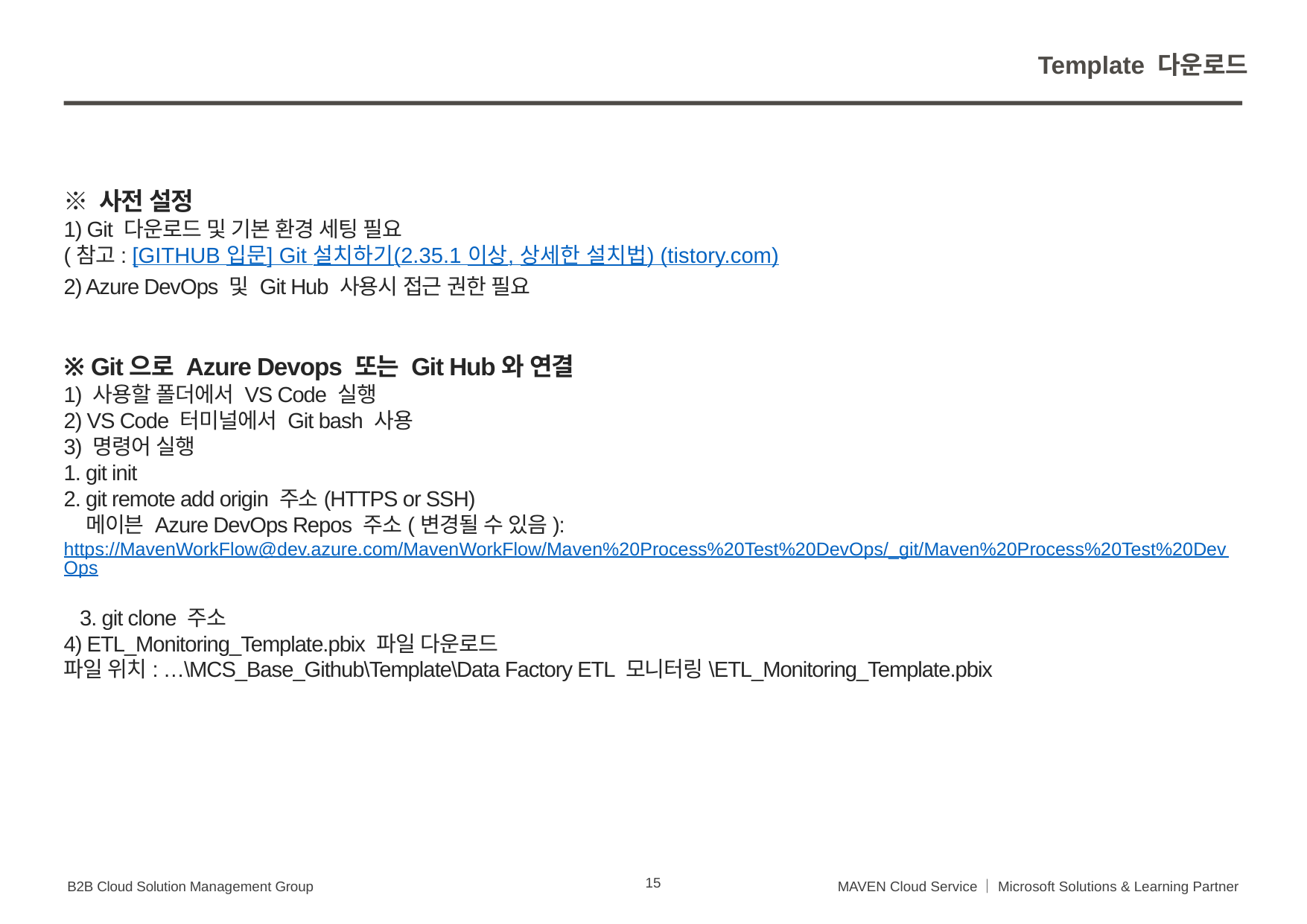

Template 다운로드
※ 사전 설정
1) Git 다운로드 및 기본 환경 세팅 필요
(참고: [GITHUB 입문] Git 설치하기(2.35.1 이상, 상세한 설치법) (tistory.com)
2) Azure DevOps 및 Git Hub 사용시 접근 권한 필요

※ Git으로 Azure Devops 또는 Git Hub와 연결
1) 사용할 폴더에서 VS Code 실행
2) VS Code 터미널에서 Git bash 사용
3) 명령어 실행
1. git init
2. git remote add origin 주소(HTTPS or SSH)
   메이븐 Azure DevOps Repos 주소(변경될 수 있음):               https://MavenWorkFlow@dev.azure.com/MavenWorkFlow/Maven%20Process%20Test%20DevOps/_git/Maven%20Process%20Test%20DevOps
   3. git clone 주소
4) ETL_Monitoring_Template.pbix 파일 다운로드
파일 위치: …\MCS_Base_Github\Template\Data Factory ETL 모니터링\ETL_Monitoring_Template.pbix